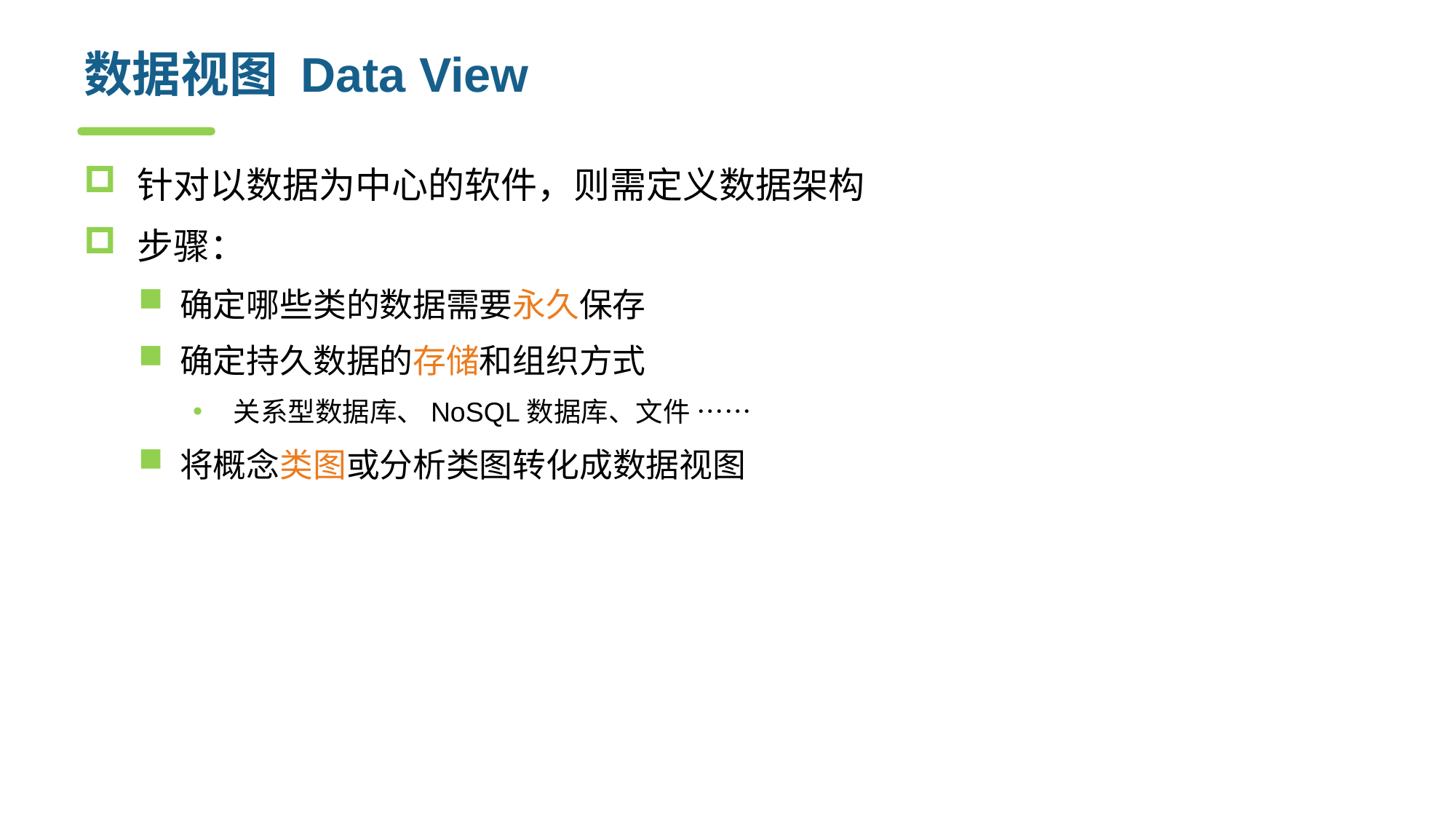

# 数据视图 Data View
针对以数据为中心的软件，则需定义数据架构
步骤：
确定哪些类的数据需要永久保存
确定持久数据的存储和组织方式
关系型数据库、NoSQL数据库、文件 ……
将概念类图或分析类图转化成数据视图

107